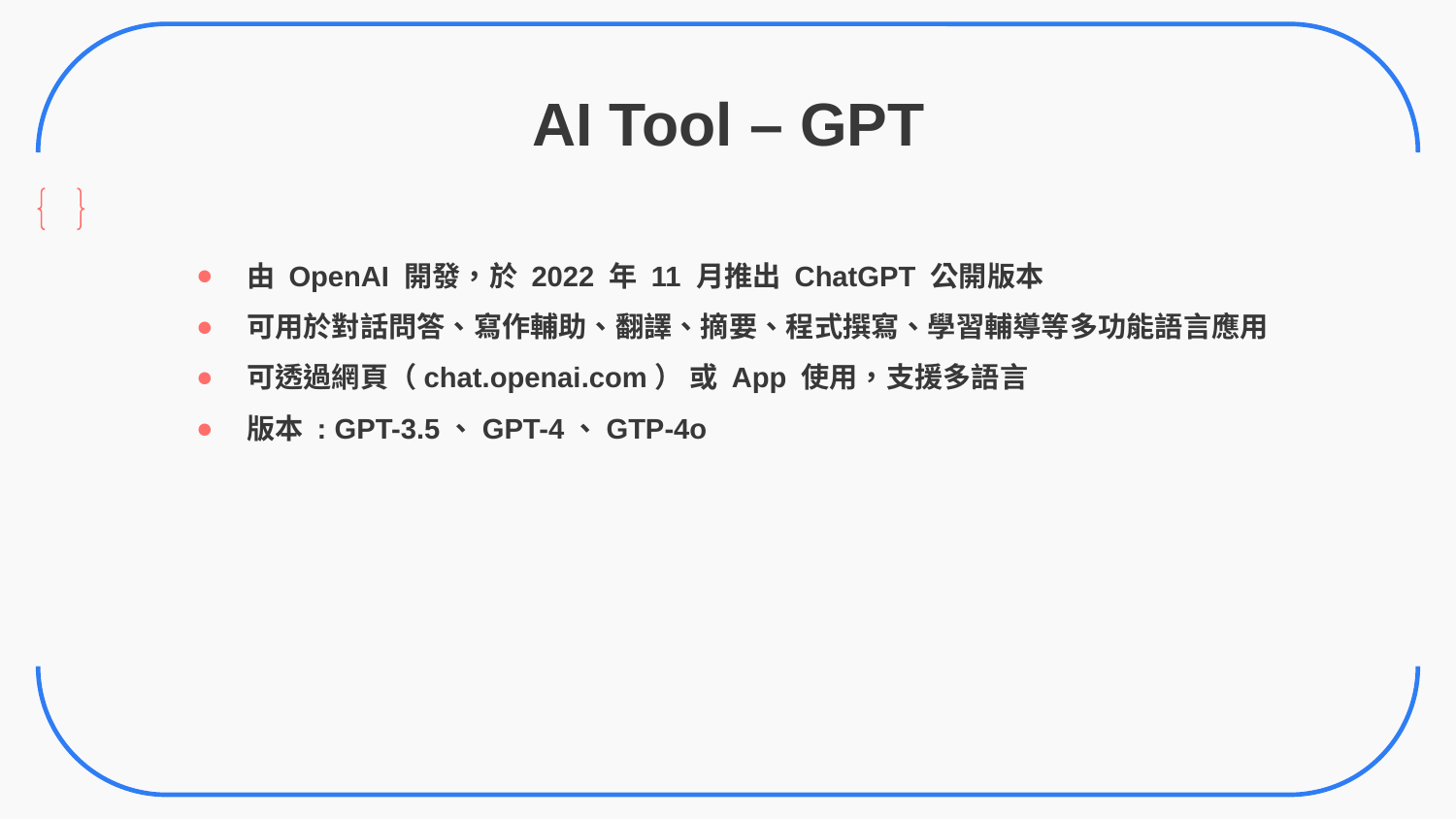

# AI Tool – GPT
由 OpenAI 開發，於 2022 年 11 月推出 ChatGPT 公開版本
可用於對話問答、寫作輔助、翻譯、摘要、程式撰寫、學習輔導等多功能語言應用
可透過網頁（chat.openai.com） 或 App 使用，支援多語言
版本 : GPT-3.5、GPT-4、GTP-4o